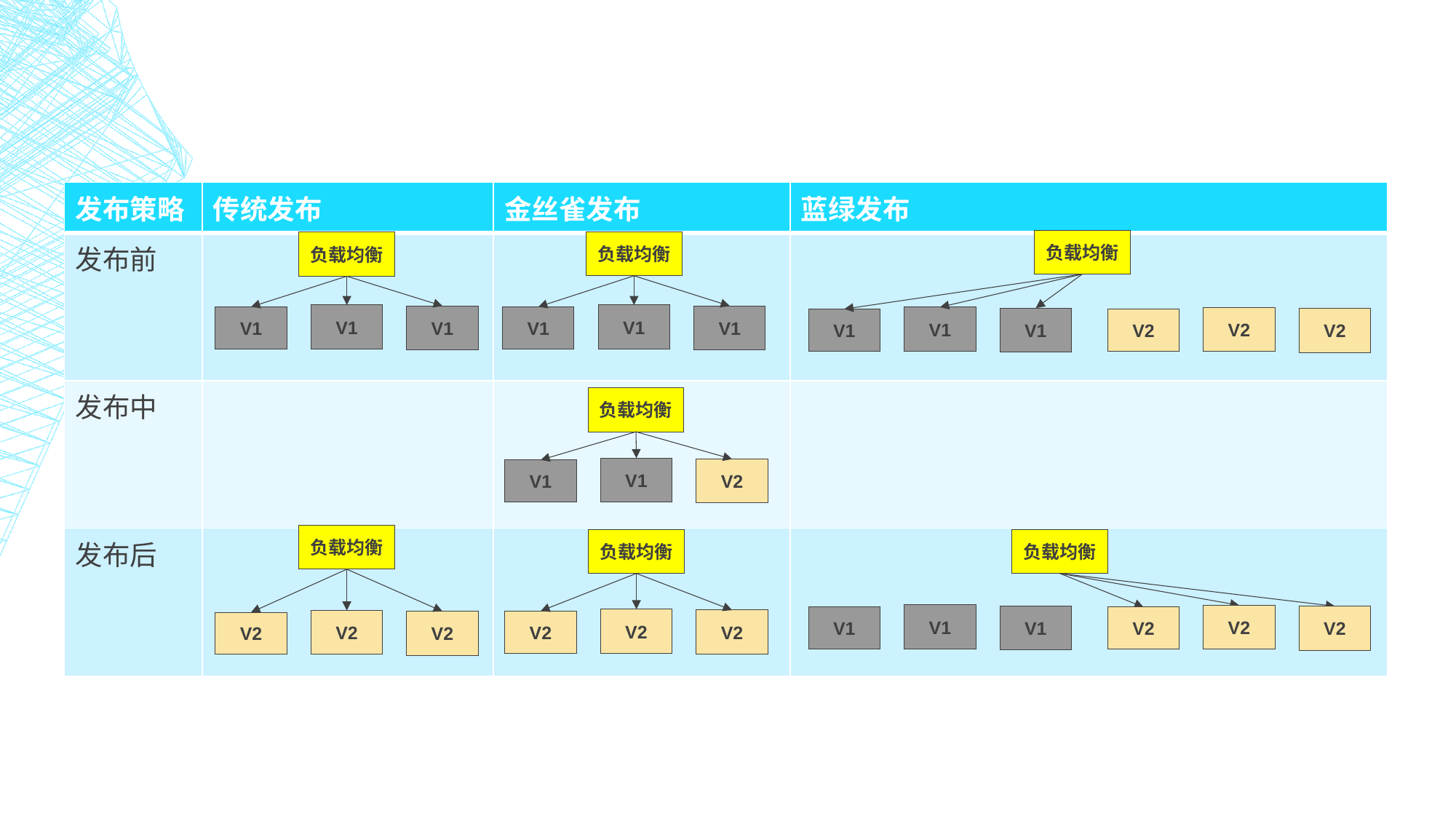

| 发布策略 | 传统发布 | 金丝雀发布 | 蓝绿发布 |
| --- | --- | --- | --- |
| 发布前 |  |  |  |
| 发布中 |  |  |  |
| 发布后 |  |  |  |
负载均衡
V1
V2
V1
V2
V1
V2
负载均衡
V1
V1
V1
负载均衡
V1
V1
V1
负载均衡
V1
V2
V1
负载均衡
V2
V2
V2
负载均衡
V2
V2
V2
负载均衡
V1
V2
V1
V2
V1
V2